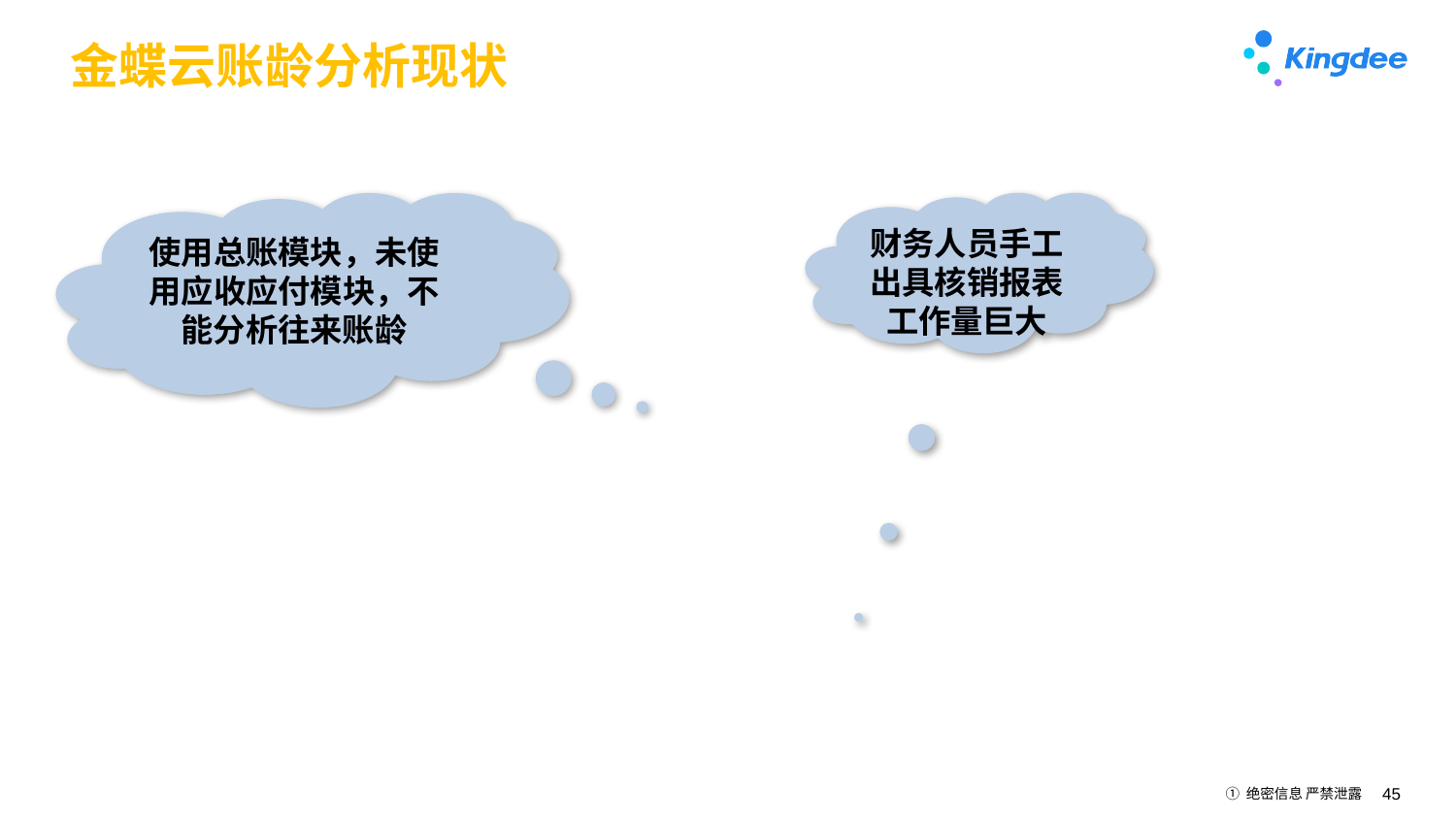

# 金蝶云账龄分析现状
使用总账模块，未使用应收应付模块，不能分析往来账龄
财务人员手工出具核销报表工作量巨大